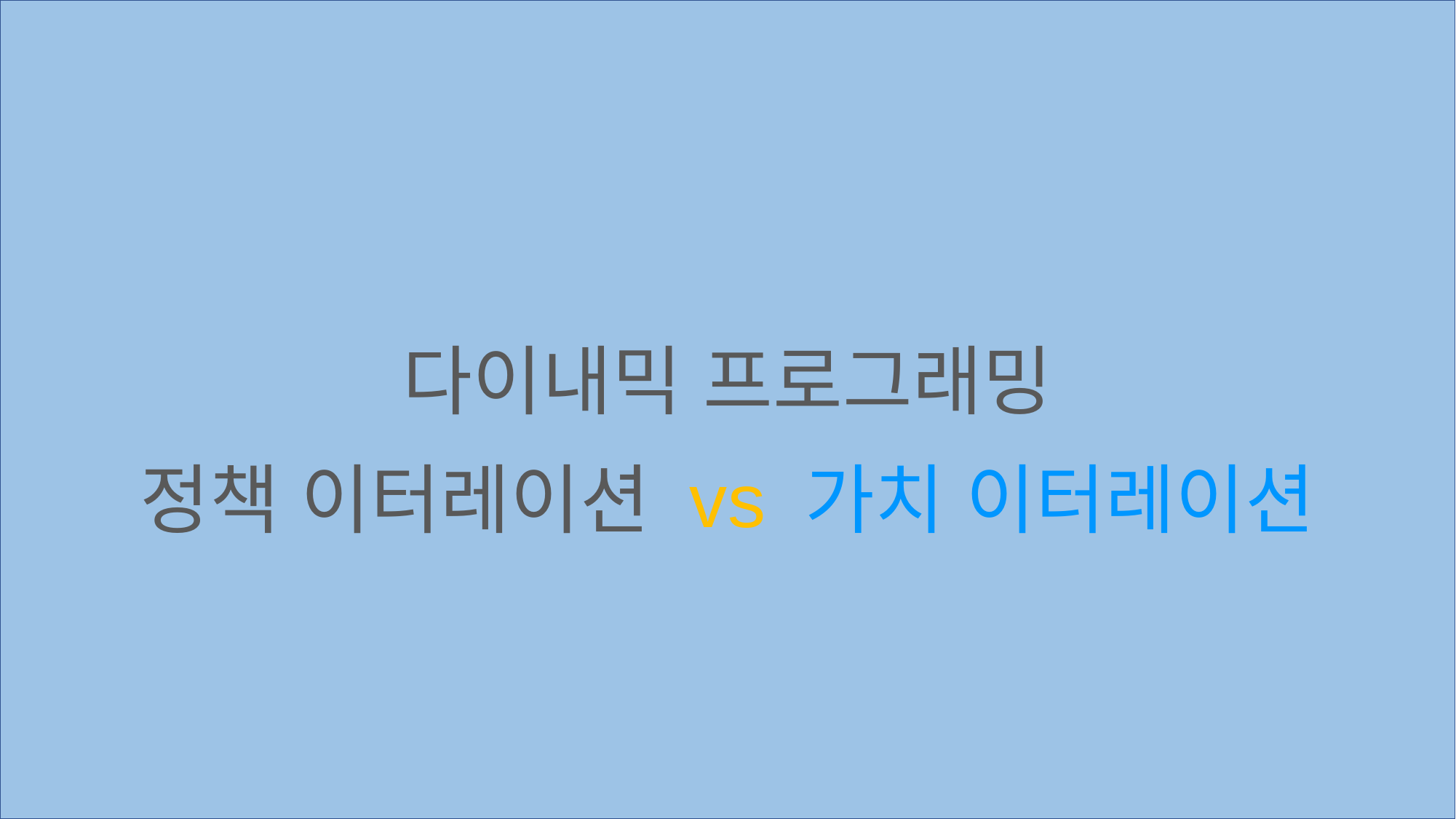

# 다이내믹 프로그래밍 정책 이터레이션 vs 가치 이터레이션